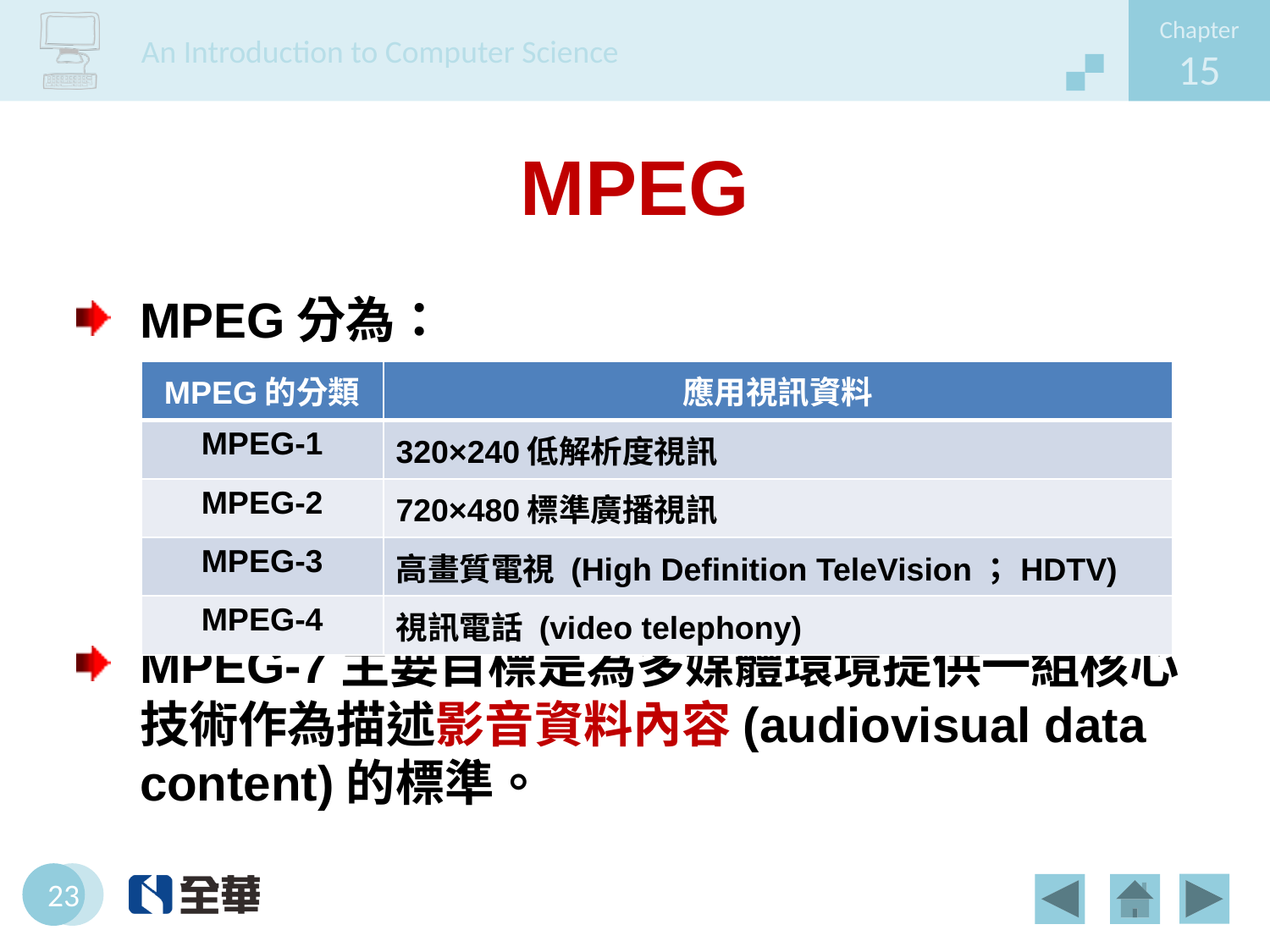

# MPEG
MPEG分為：

MPEG-7主要目標是為多媒體環境提供一組核心技術作為描述影音資料內容(audiovisual data content)的標準。

| MPEG的分類 | 應用視訊資料 |
| --- | --- |
| MPEG-1 | 320×240低解析度視訊 |
| MPEG-2 | 720×480標準廣播視訊 |
| MPEG-3 | 高畫質電視 (High Definition TeleVision；HDTV) |
| MPEG-4 | 視訊電話 (video telephony) |